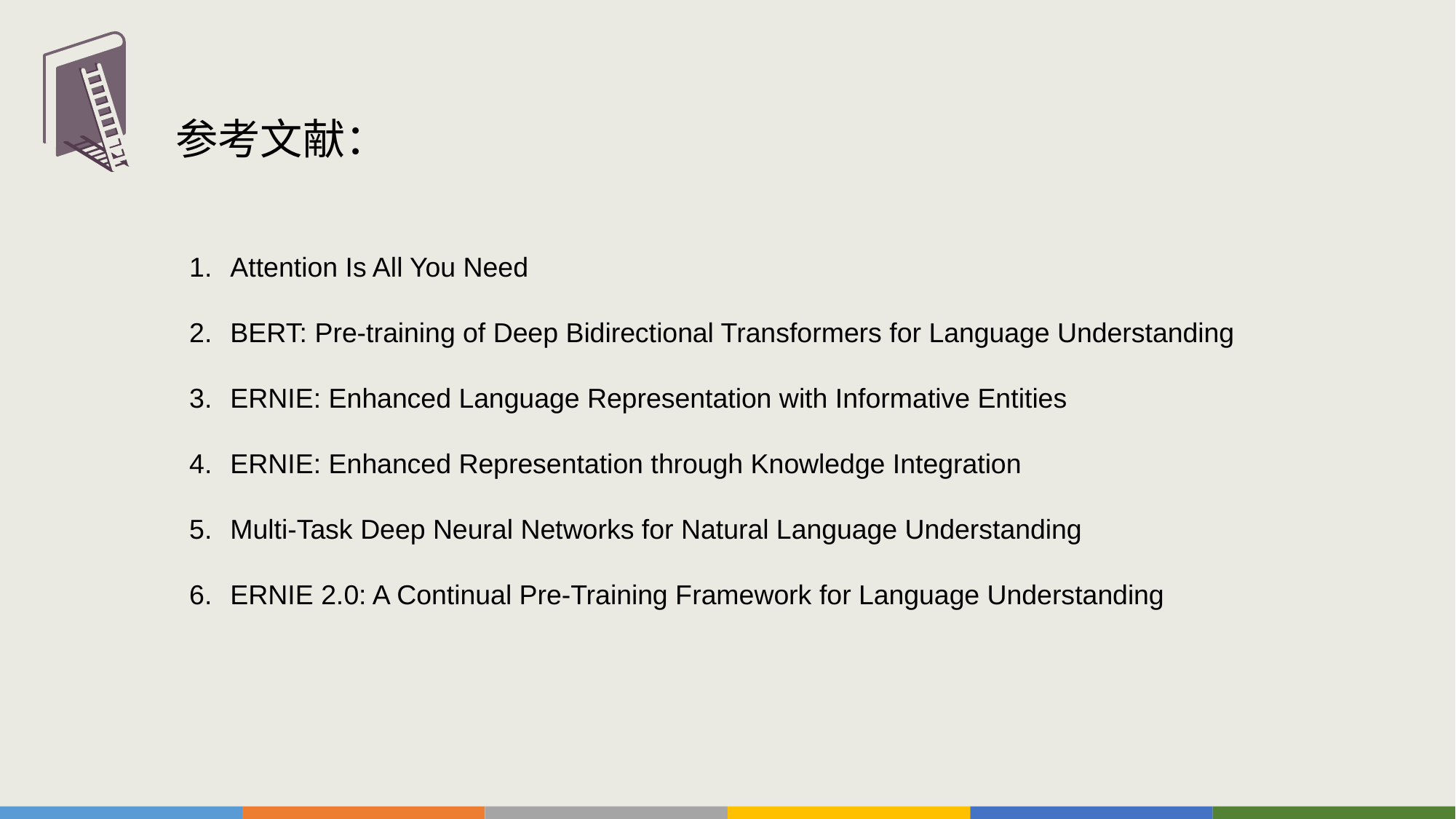

参考文献：
Attention Is All You Need
BERT: Pre-training of Deep Bidirectional Transformers for Language Understanding
ERNIE: Enhanced Language Representation with Informative Entities
ERNIE: Enhanced Representation through Knowledge Integration
Multi-Task Deep Neural Networks for Natural Language Understanding
ERNIE 2.0: A Continual Pre-Training Framework for Language Understanding